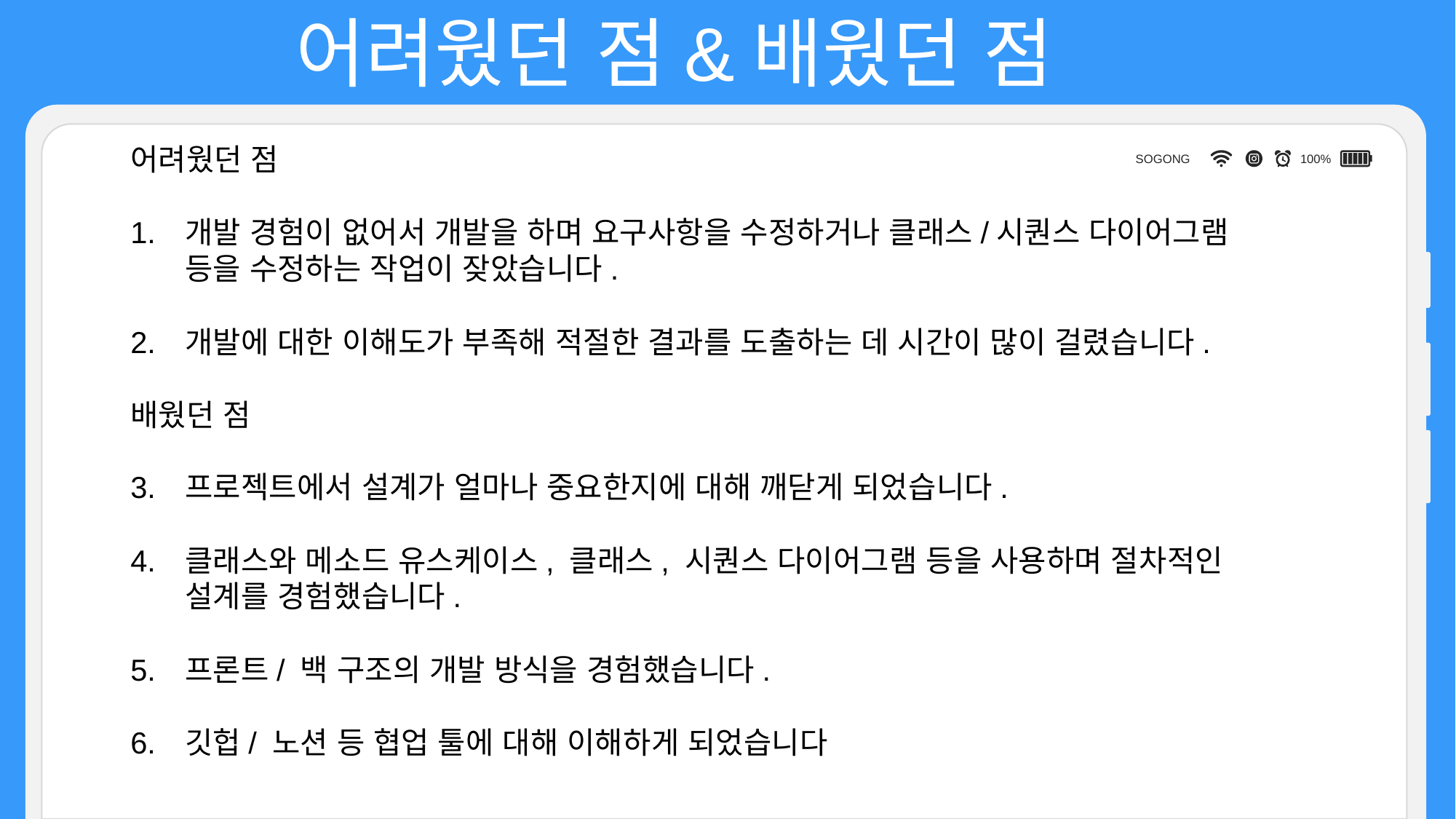

어려웠던 점&배웠던 점

SOGONG
100%

어려웠던 점

개발 경험이 없어서 개발을 하며 요구사항을 수정하거나 클래스/시퀀스 다이어그램 등을 수정하는 작업이 잦았습니다.

개발에 대한 이해도가 부족해 적절한 결과를 도출하는 데 시간이 많이 걸렸습니다.

배웠던 점

프로젝트에서 설계가 얼마나 중요한지에 대해 깨닫게 되었습니다.

클래스와 메소드 유스케이스, 클래스, 시퀀스 다이어그램 등을 사용하며 절차적인 설계를 경험했습니다.

프론트/ 백 구조의 개발 방식을 경험했습니다.

깃헙/ 노션 등 협업 툴에 대해 이해하게 되었습니다